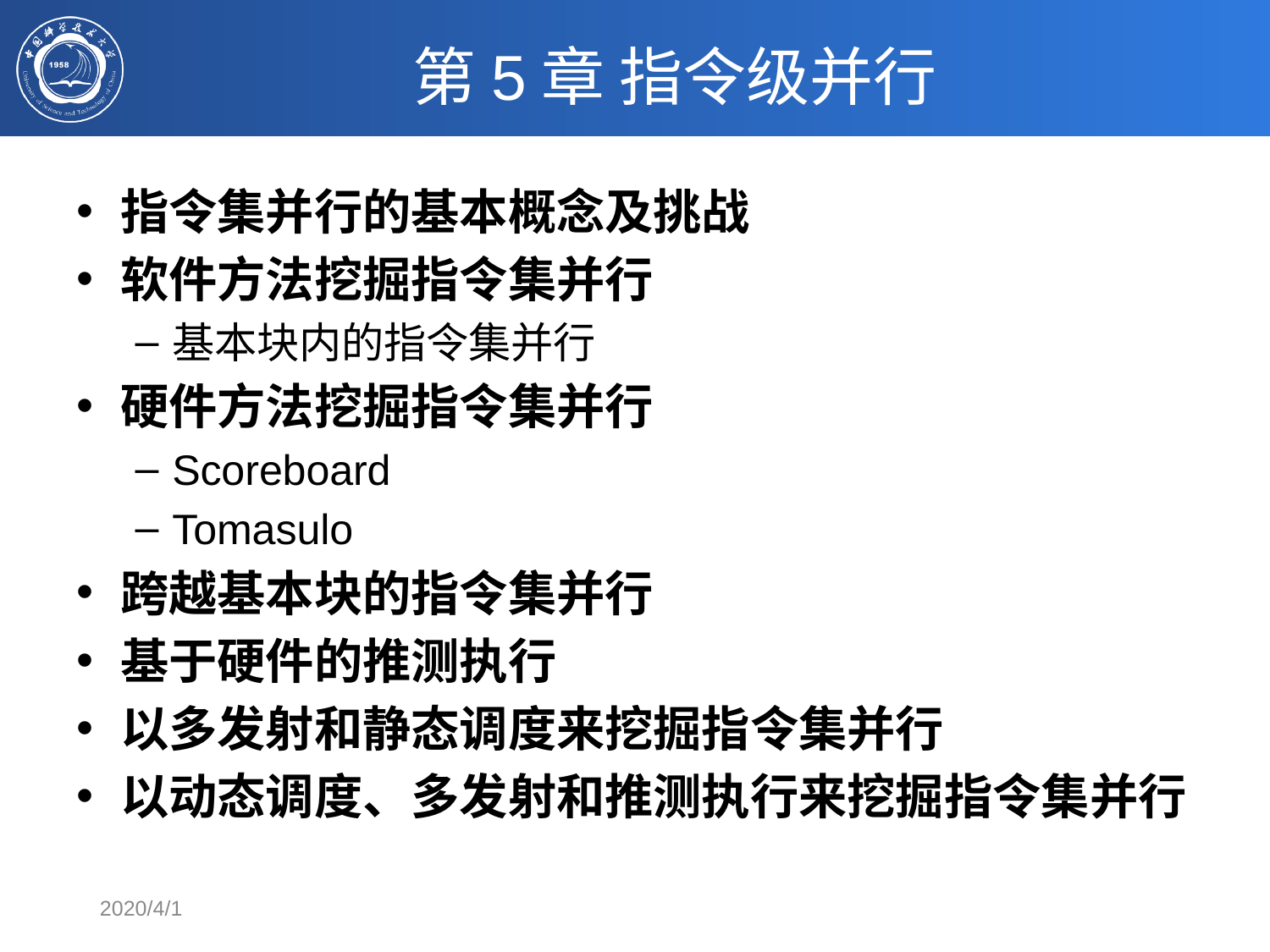

# 第5章 指令级并行
指令集并行的基本概念及挑战
软件方法挖掘指令集并行
基本块内的指令集并行
硬件方法挖掘指令集并行
Scoreboard
Tomasulo
跨越基本块的指令集并行
基于硬件的推测执行
以多发射和静态调度来挖掘指令集并行
以动态调度、多发射和推测执行来挖掘指令集并行

2020/4/1